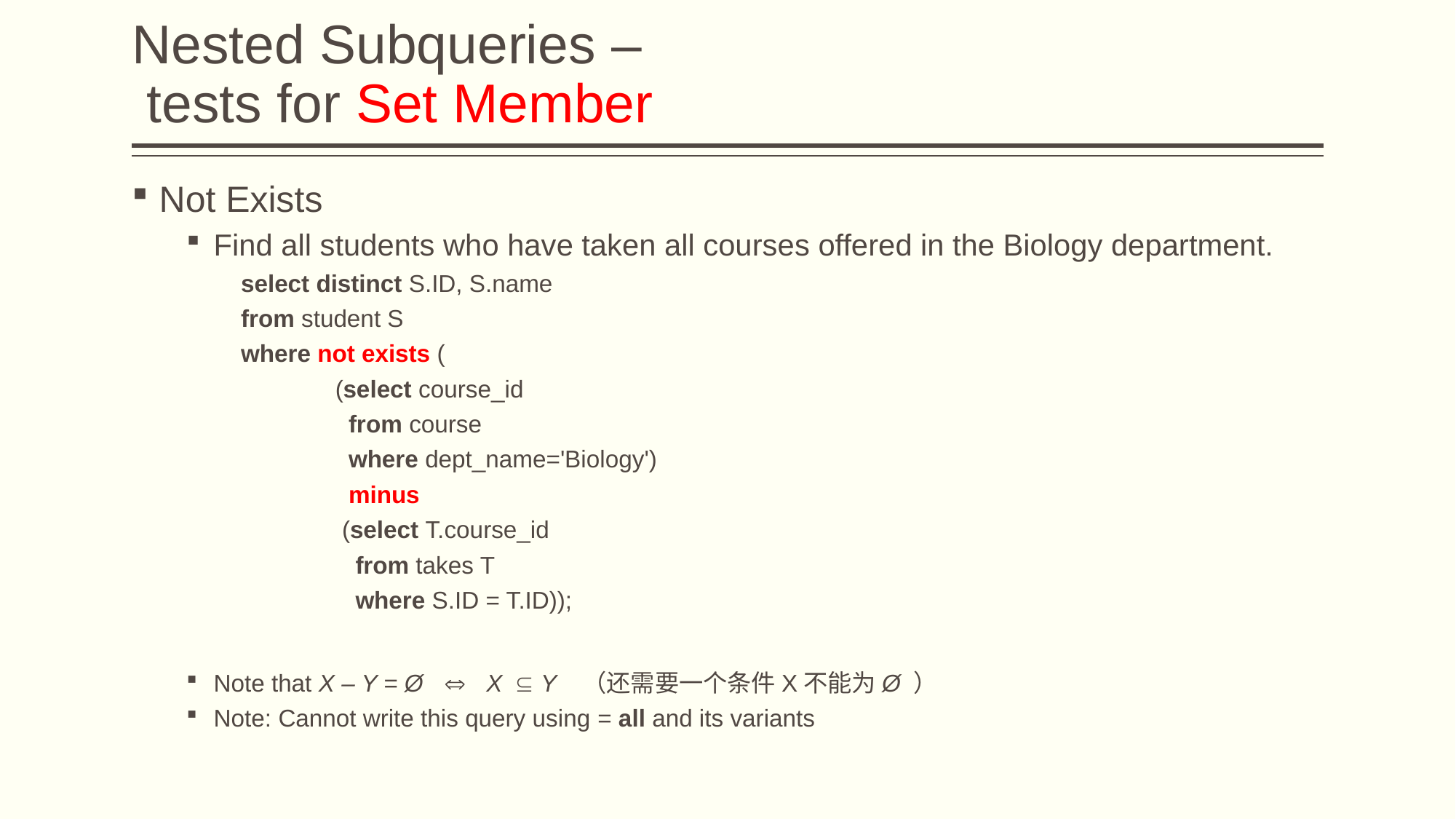

# Nested Subqueries – tests for Set Member
Not Exists
Find all students who have taken all courses offered in the Biology department.
select distinct S.ID, S.name
from student S
where not exists (
              (select course_id
                from course
                where dept_name='Biology')
                minus
               (select T.course_id
                 from takes T
                 where S.ID = T.ID));

Note that X – Y = Ø   ⇔   X ⊆ Y   （还需要一个条件X不能为Ø ）
Note: Cannot write this query using = all and its variants